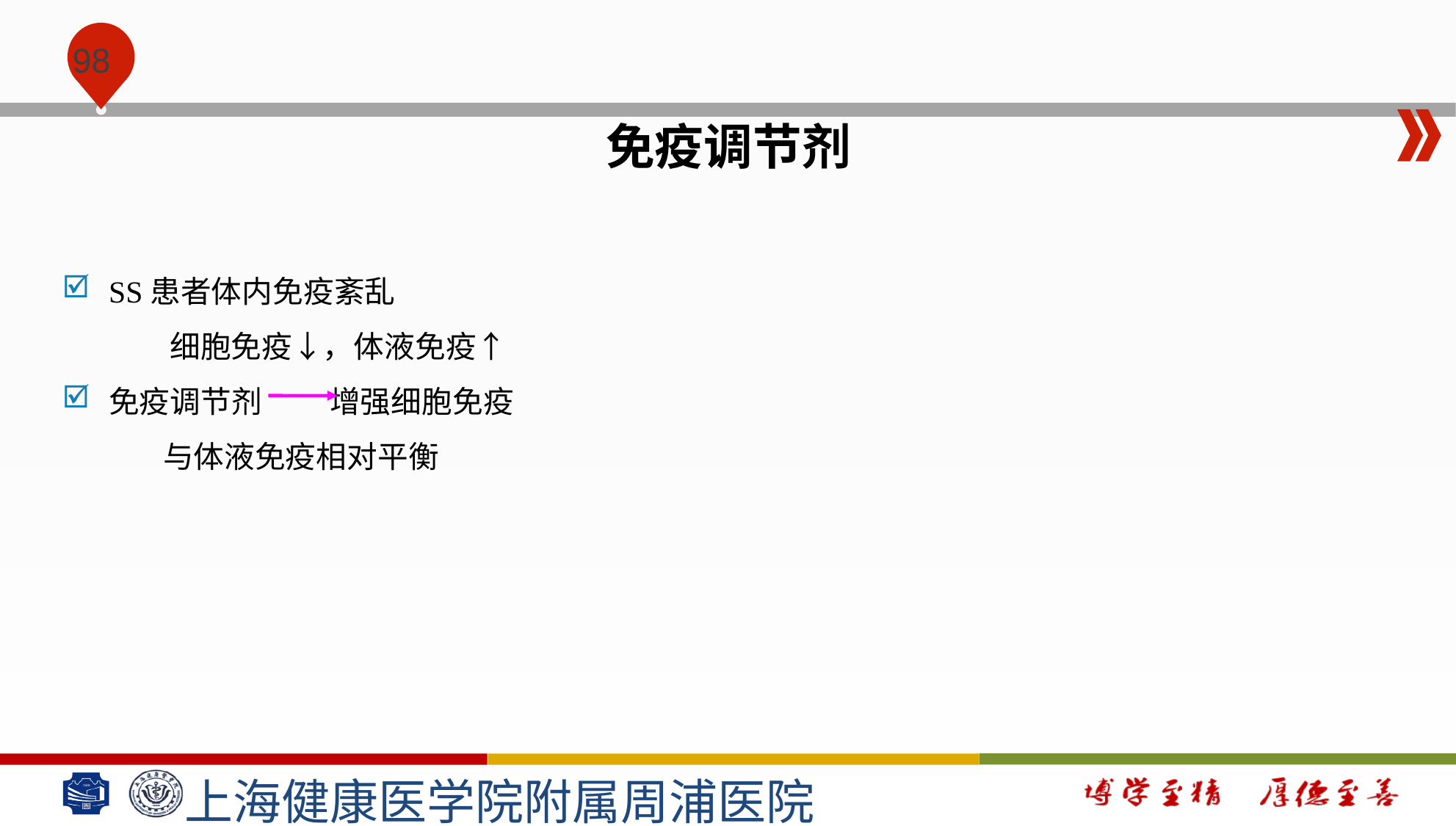

#

免疫调节剂
SS患者体内免疫紊乱
         细胞免疫↓，体液免疫↑
免疫调节剂          增强细胞免疫
        与体液免疫相对平衡